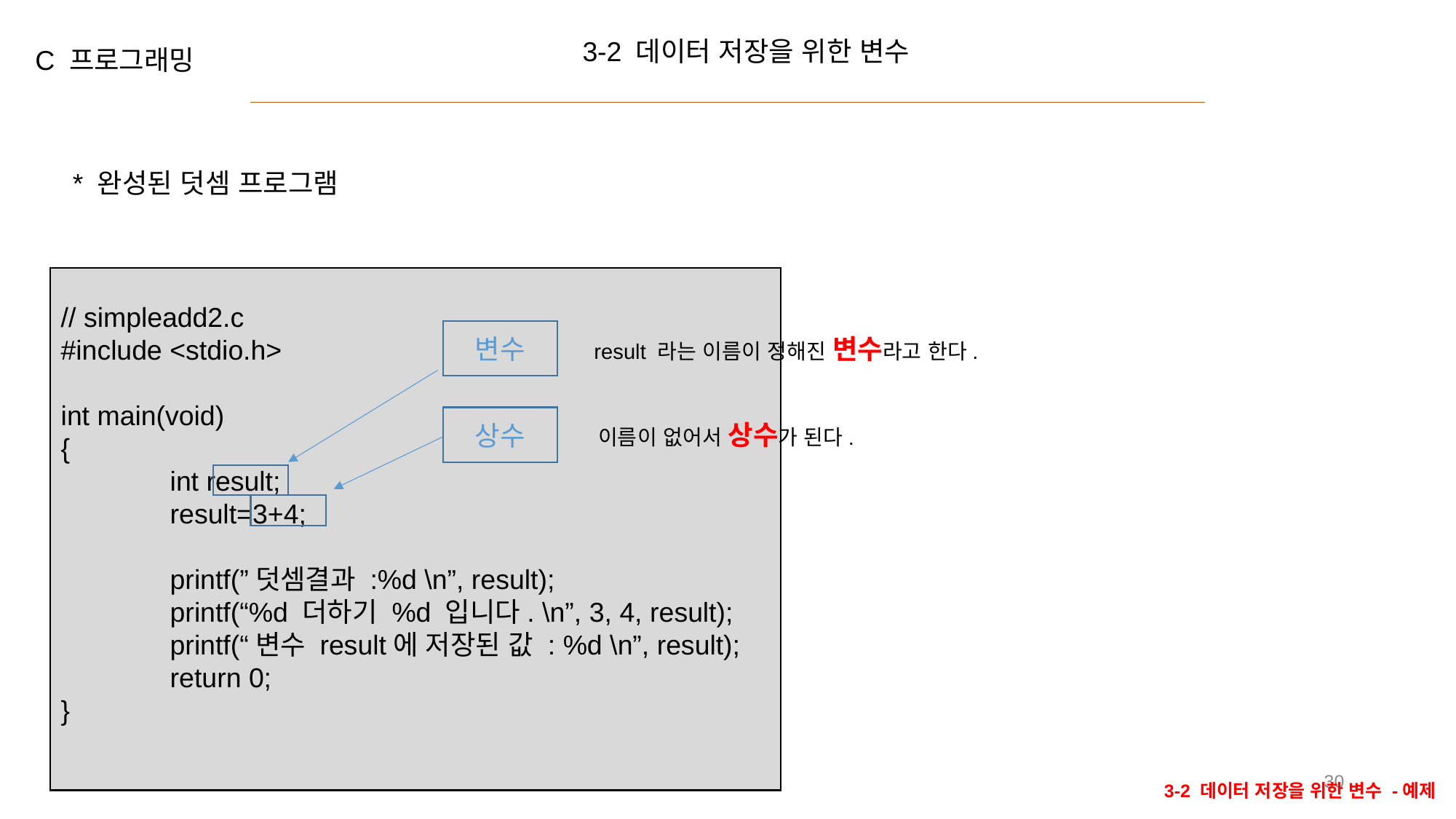

3-2 데이터 저장을 위한 변수
C 프로그래밍
* 완성된 덧셈 프로그램
// simpleadd2.c
#include <stdio.h>

int main(void)
{
	int result;
	result=3+4;

	printf(”덧셈결과 :%d \n”, result);
	printf(“%d 더하기 %d 입니다. \n”, 3, 4, result);
	printf(“변수 result에 저장된 값 : %d \n”, result);
	return 0;
}

변수
result 라는 이름이 정해진 변수라고 한다.
상수
이름이 없어서 상수가 된다.

30
3-2 데이터 저장을 위한 변수 -예제